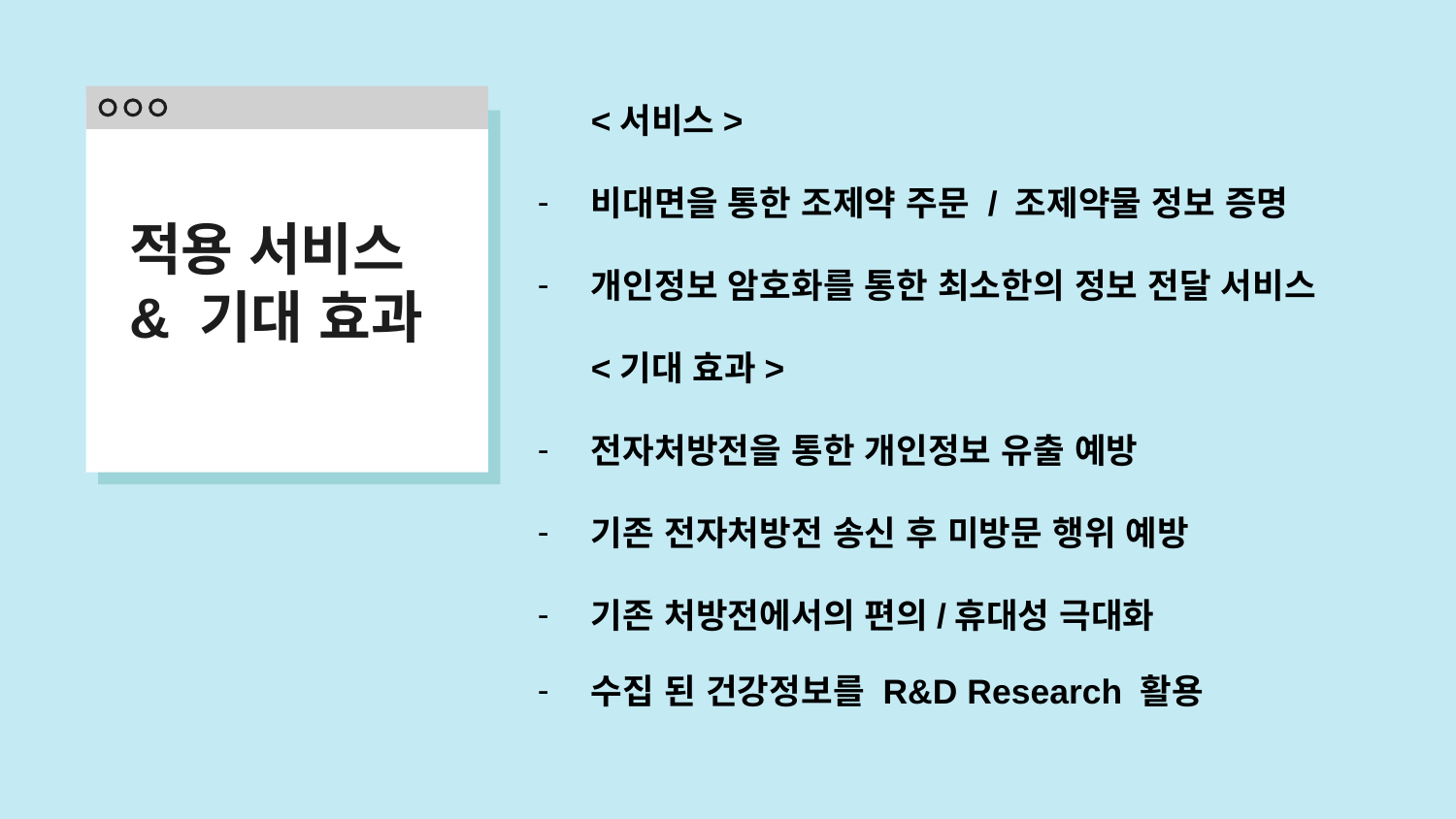

<서비스>

비대면을 통한 조제약 주문 / 조제약물 정보 증명

개인정보 암호화를 통한 최소한의 정보 전달 서비스

<기대 효과>

전자처방전을 통한 개인정보 유출 예방

기존 전자처방전 송신 후 미방문 행위 예방

기존 처방전에서의 편의/휴대성 극대화

수집 된 건강정보를 R&D Research 활용
# 적용 서비스 & 기대 효과